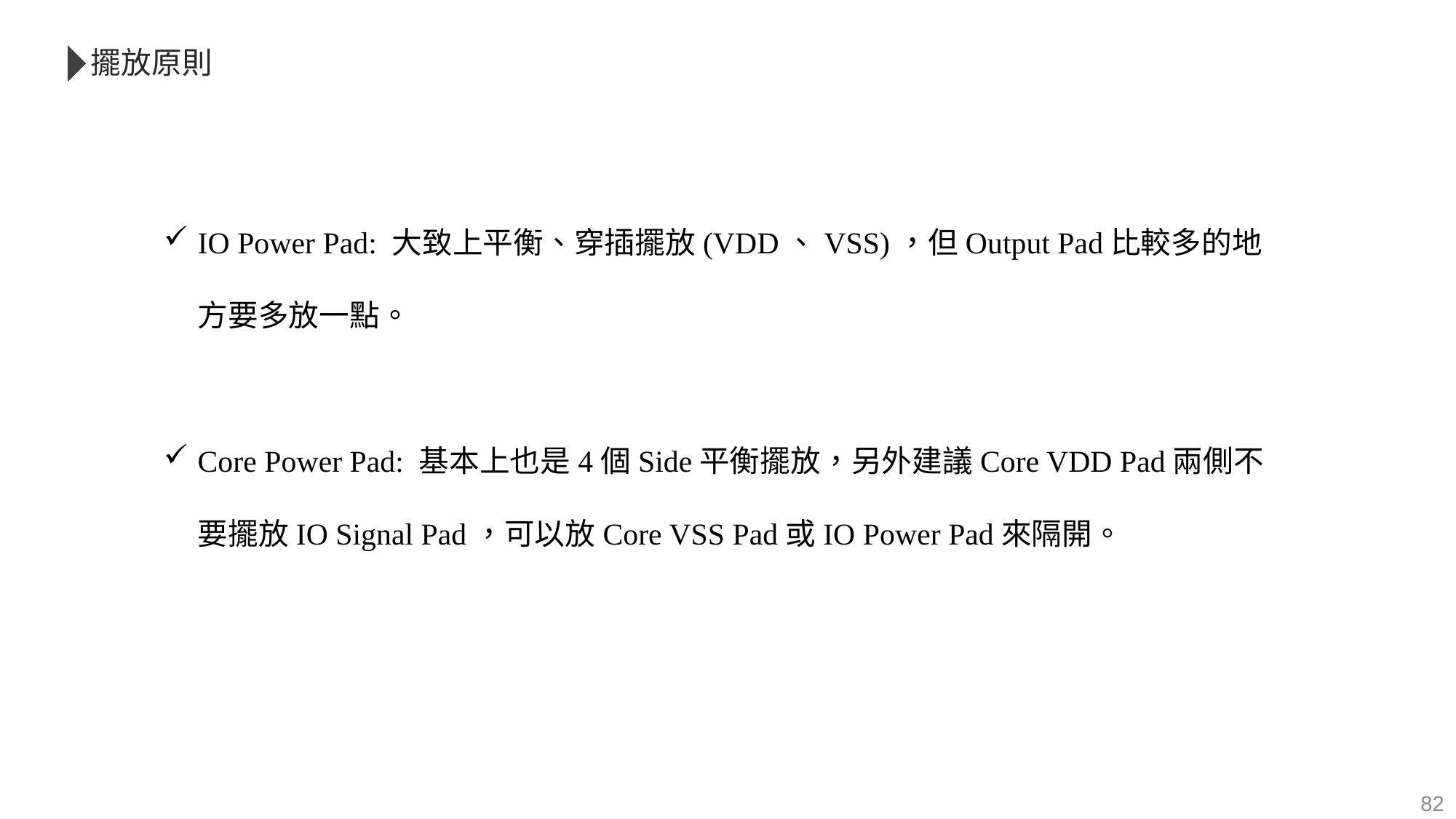

擺放原則

IO Power Pad: 大致上平衡、穿插擺放(VDD、VSS)，但Output Pad比較多的地方要多放一點。

Core Power Pad: 基本上也是4個Side平衡擺放，另外建議Core VDD Pad兩側不要擺放IO Signal Pad，可以放Core VSS Pad或IO Power Pad來隔開。
82